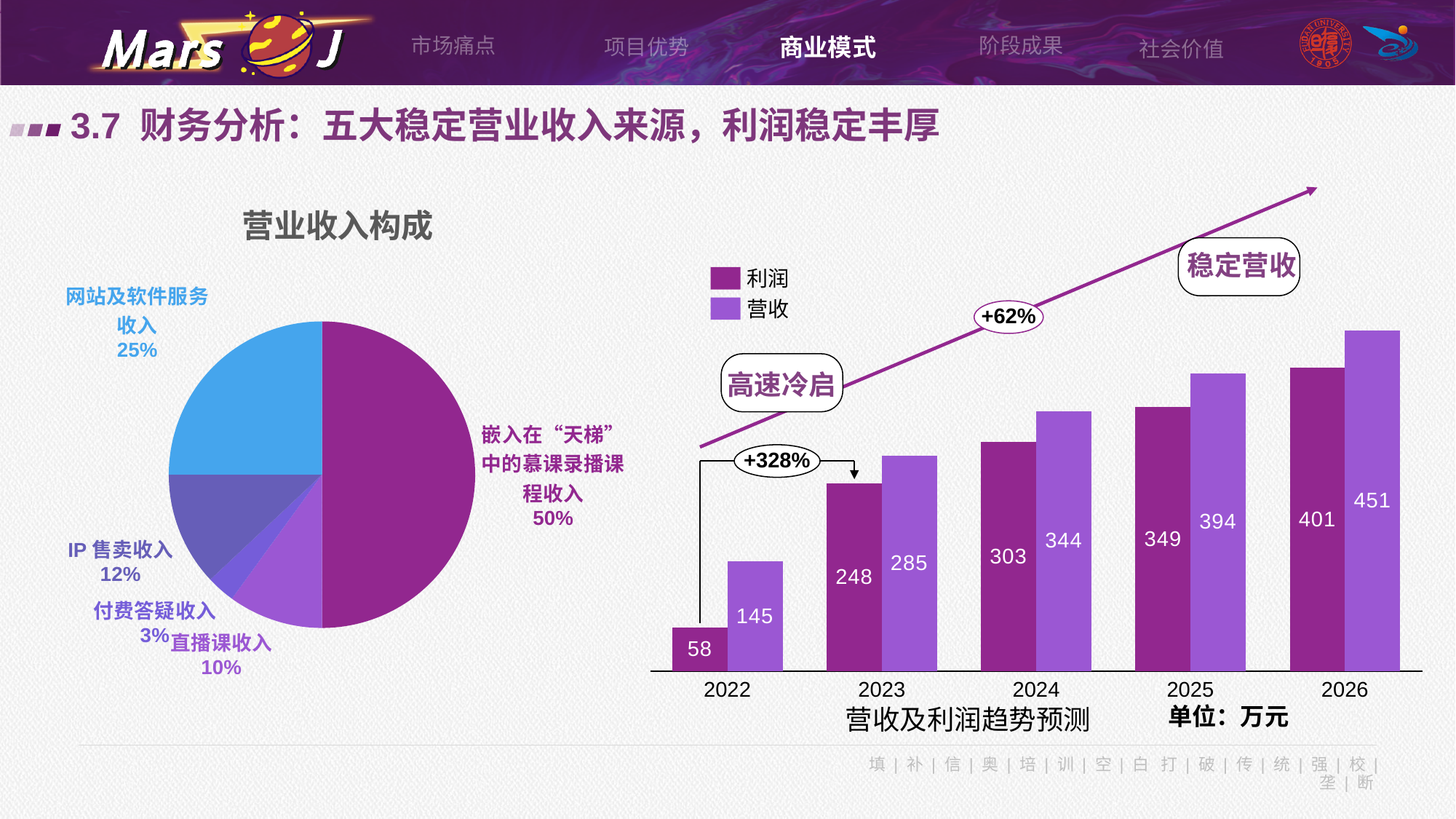

阶段成果
市场痛点
商业模式
项目优势
社会价值
3.7 财务分析：五大稳定营业收入来源，利润稳定丰厚

### Chart: 营业收入构成

| Category |  |
|---|---|
| 嵌入在“天梯”中的慕课录播课程收入 | 0.5 |
| 直播课收入 | 0.1 |
| 付费答疑收入 | 0.03 |
| IP售卖收入 | 0.12 |
| 网站及软件服务收入 | 0.25 |
稳定营收

利润

营收
+62%

### Chart

| Category |  |  |
|---|---|---|
高速冷启
+328%
2022
2023
2024
2025
2026
单位：万元
营收及利润趋势预测